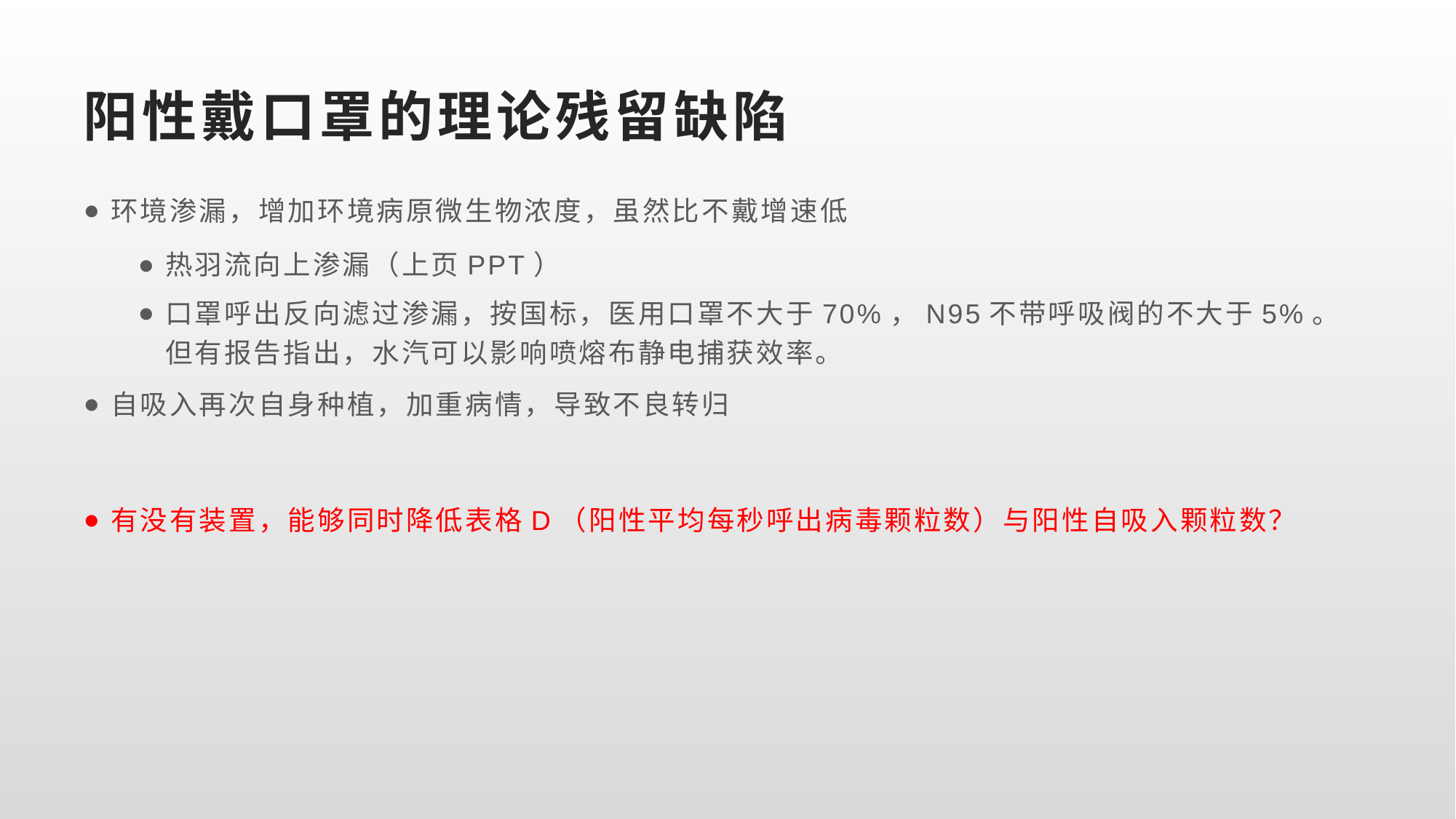

# 阳性戴口罩的理论残留缺陷
环境渗漏，增加环境病原微生物浓度，虽然比不戴增速低
热羽流向上渗漏（上页PPT）
口罩呼出反向滤过渗漏，按国标，医用口罩不大于70%，N95不带呼吸阀的不大于5%。但有报告指出，水汽可以影响喷熔布静电捕获效率。
自吸入再次自身种植，加重病情，导致不良转归

有没有装置，能够同时降低表格D（阳性平均每秒呼出病毒颗粒数）与阳性自吸入颗粒数？